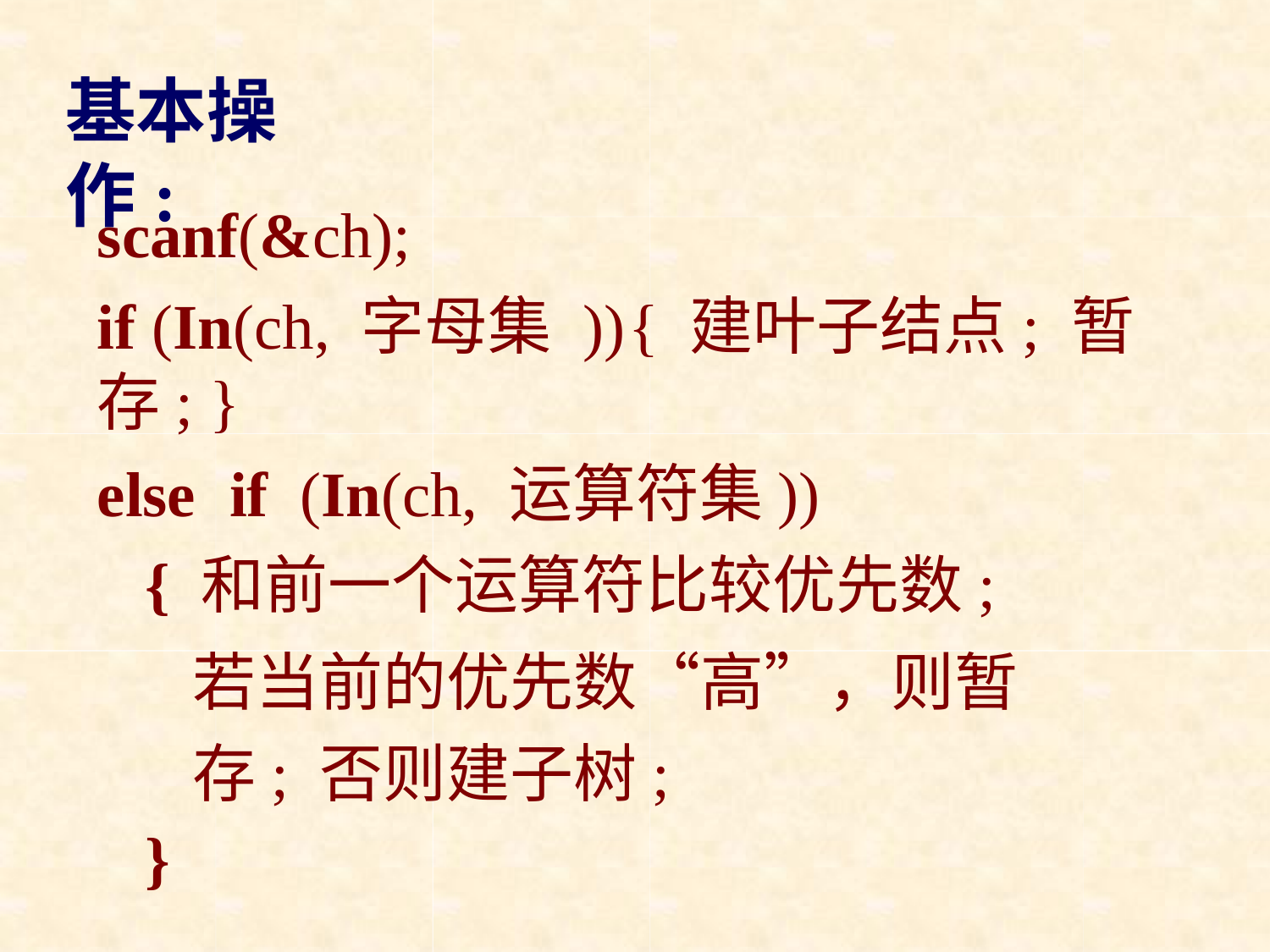

# 基本操作:
scanf(&ch);
if (In(ch, 字母集))	{ 建叶子结点; 暂存; }
else	if	(In(ch, 运算符集))
{ 和前一个运算符比较优先数;
若当前的优先数“高”，则暂存; 否则建子树;
}